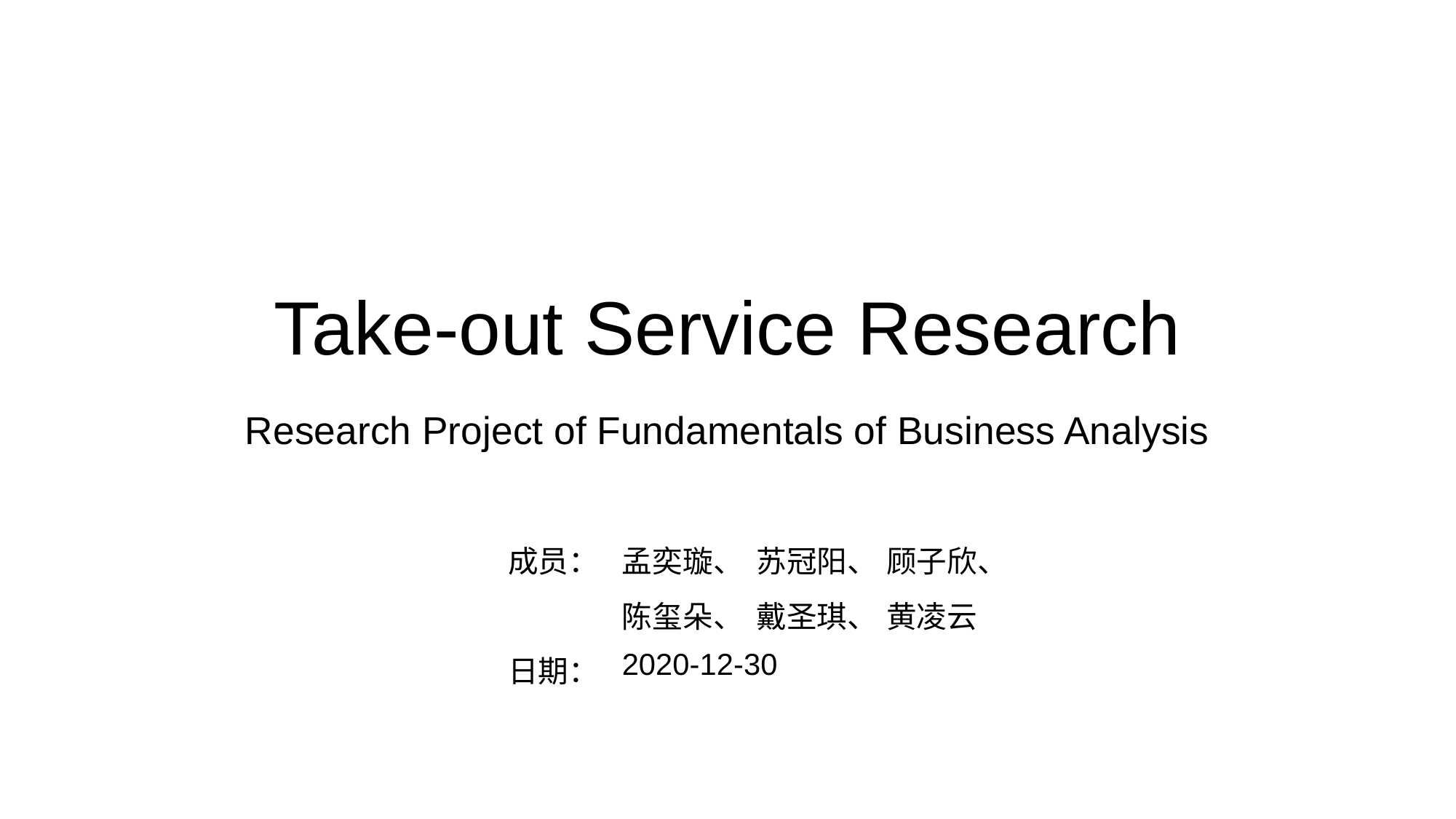

# Take-out Service Research
Research Project of Fundamentals of Business Analysis
| 成员： | 孟奕璇、 | 苏冠阳、 | 顾子欣、 |
| --- | --- | --- | --- |
|  | 陈玺朵、 | 戴圣琪、 | 黄凌云 |
| 日期： | 2020-12-30 |  |  |